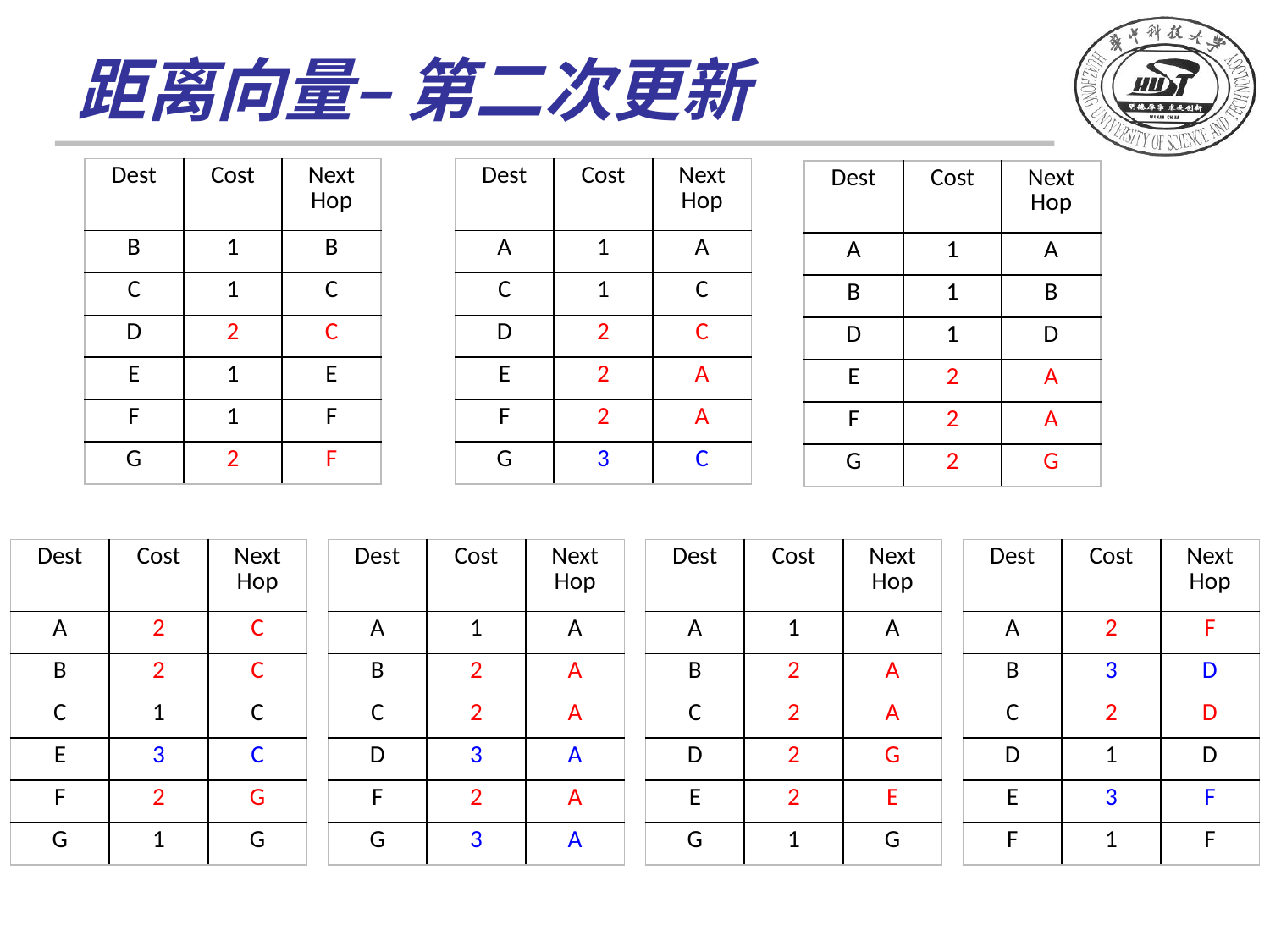

# 距离向量– 第二次更新
| Dest | Cost | Next Hop |
| --- | --- | --- |
| B | 1 | B |
| C | 1 | C |
| D | 2 | C |
| E | 1 | E |
| F | 1 | F |
| G | 2 | F |
| Dest | Cost | Next Hop |
| --- | --- | --- |
| A | 1 | A |
| C | 1 | C |
| D | 2 | C |
| E | 2 | A |
| F | 2 | A |
| G | 3 | C |
| Dest | Cost | Next Hop |
| --- | --- | --- |
| A | 1 | A |
| B | 1 | B |
| D | 1 | D |
| E | 2 | A |
| F | 2 | A |
| G | 2 | G |
| Dest | Cost | Next Hop |
| --- | --- | --- |
| A | 2 | C |
| B | 2 | C |
| C | 1 | C |
| E | 3 | C |
| F | 2 | G |
| G | 1 | G |
| Dest | Cost | Next Hop |
| --- | --- | --- |
| A | 1 | A |
| B | 2 | A |
| C | 2 | A |
| D | 3 | A |
| F | 2 | A |
| G | 3 | A |
| Dest | Cost | Next Hop |
| --- | --- | --- |
| A | 1 | A |
| B | 2 | A |
| C | 2 | A |
| D | 2 | G |
| E | 2 | E |
| G | 1 | G |
| Dest | Cost | Next Hop |
| --- | --- | --- |
| A | 2 | F |
| B | 3 | D |
| C | 2 | D |
| D | 1 | D |
| E | 3 | F |
| F | 1 | F |